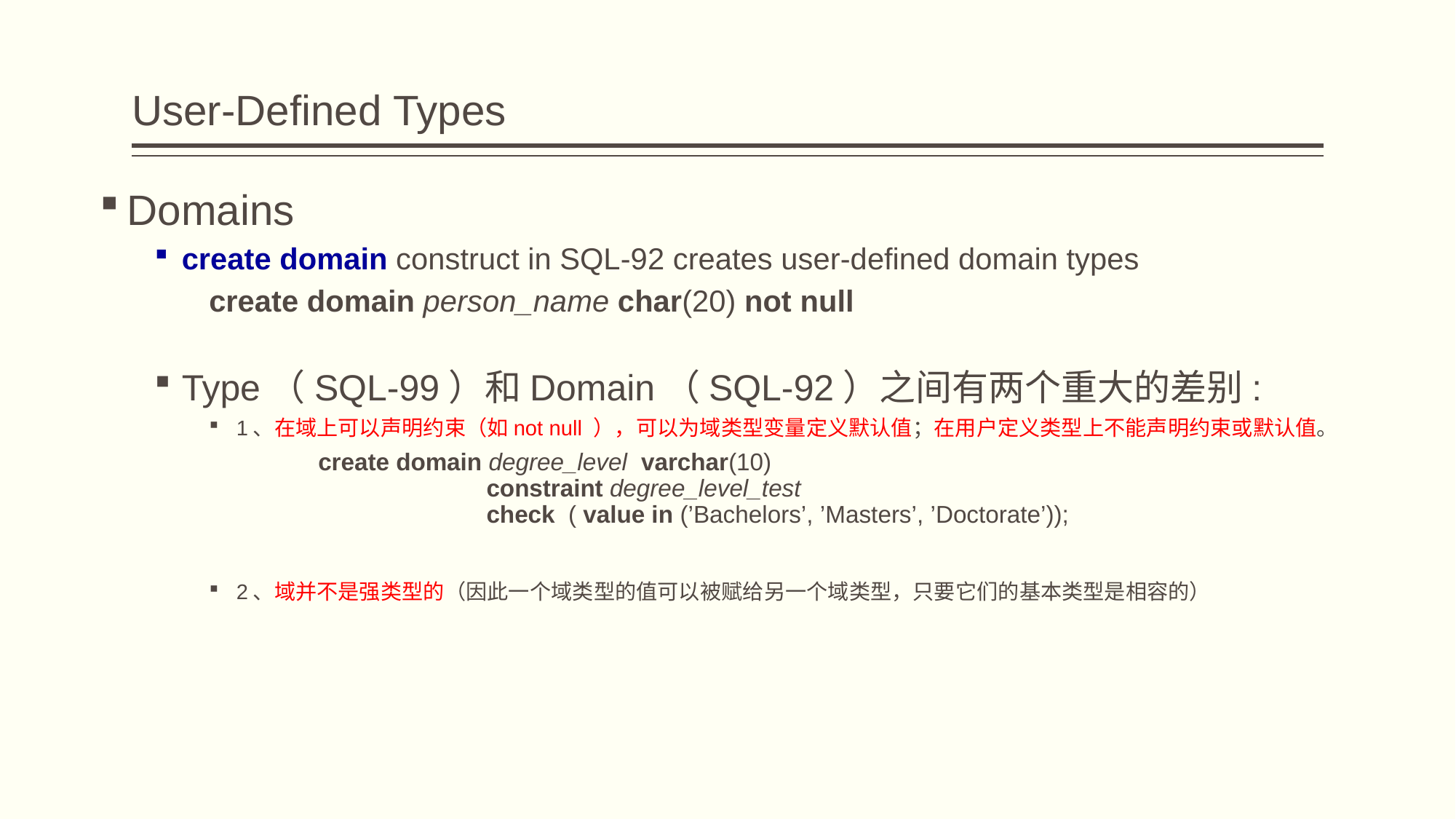

# User-Defined Types
Domains
create domain construct in SQL-92 creates user-defined domain types
create domain person_name char(20) not null

Type（SQL-99）和Domain（SQL-92）之间有两个重大的差别:
1、在域上可以声明约束（如not null ），可以为域类型变量定义默认值；在用户定义类型上不能声明约束或默认值。
create domain degree_level  varchar(10)
                         constraint degree_level_test
                         check  ( value in (’Bachelors’, ’Masters’, ’Doctorate’));

2、域并不是强类型的（因此一个域类型的值可以被赋给另一个域类型，只要它们的基本类型是相容的）